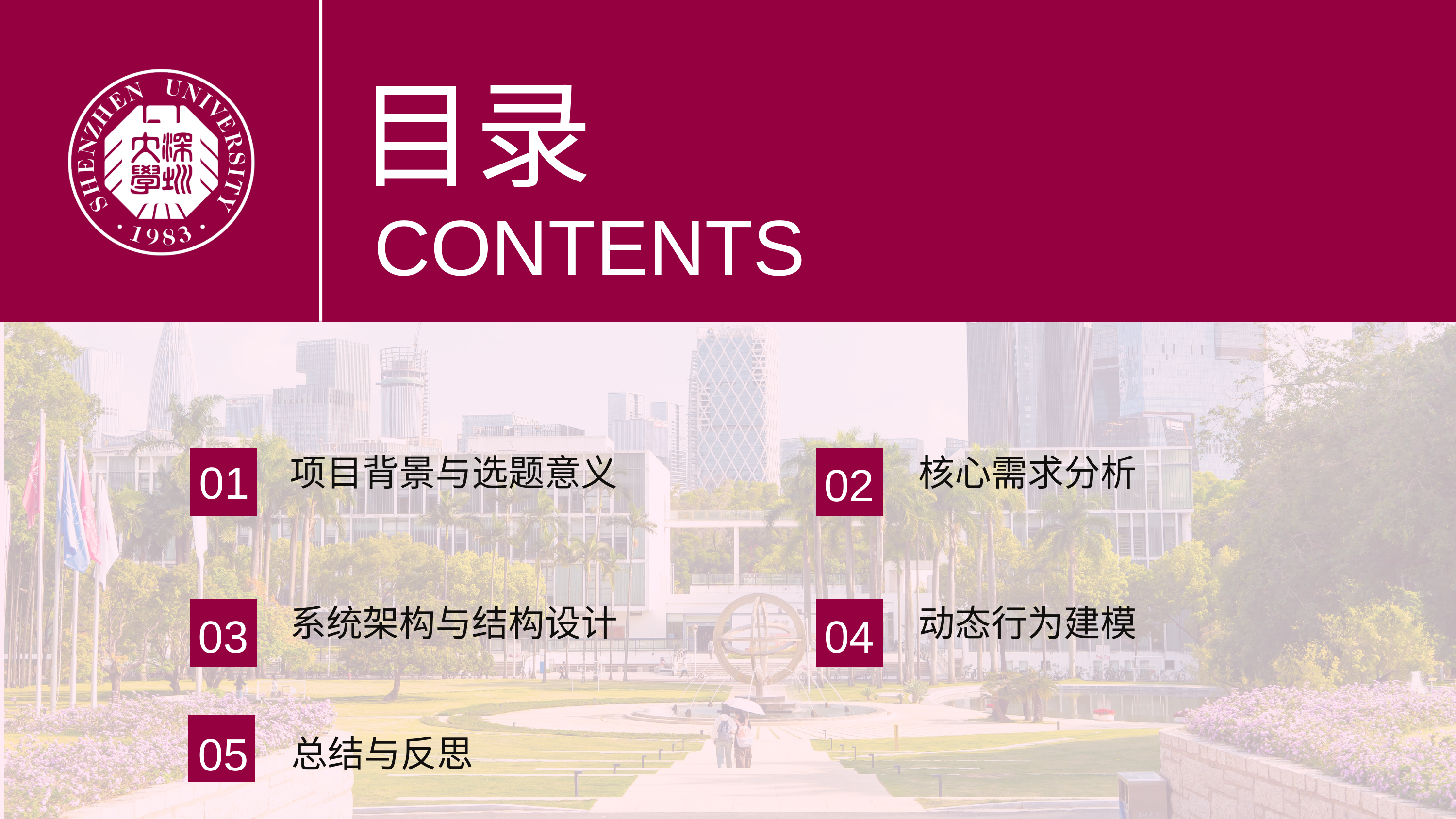

目录

CONTENTS
项目背景与选题意义
核心需求分析
01

02
系统架构与结构设计
动态行为建模

03
04

05
总结与反思